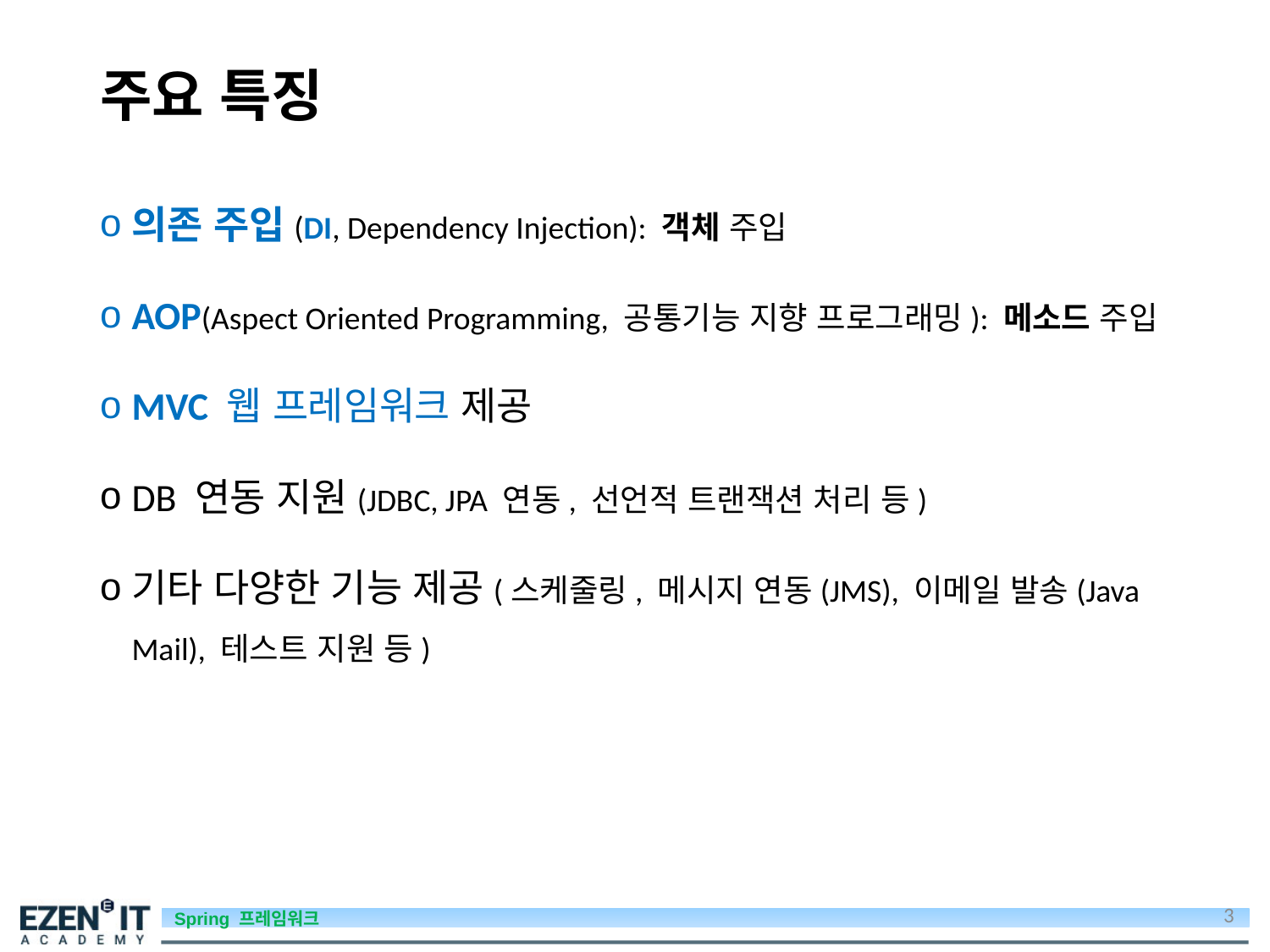

# 주요 특징
의존 주입(DI, Dependency Injection): 객체 주입
AOP(Aspect Oriented Programming, 공통기능 지향 프로그래밍): 메소드 주입
MVC 웹 프레임워크 제공
DB 연동 지원(JDBC, JPA 연동, 선언적 트랜잭션 처리 등)
기타 다양한 기능 제공(스케줄링, 메시지 연동(JMS), 이메일 발송(Java Mail), 테스트 지원 등)
3